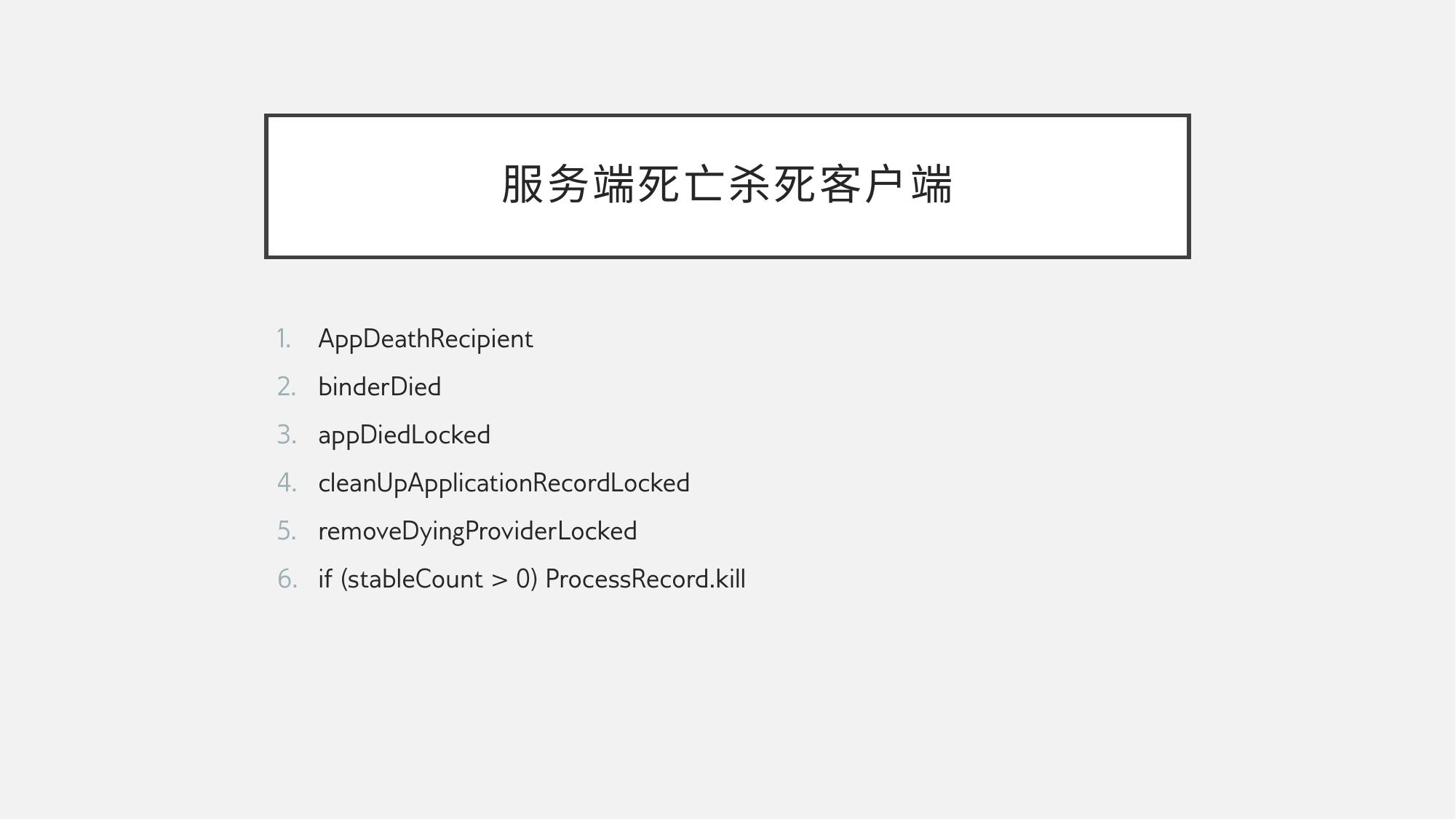

# 服务端死亡杀死客户端
AppDeathRecipient
binderDied
appDiedLocked
cleanUpApplicationRecordLocked
removeDyingProviderLocked
if (stableCount > 0) ProcessRecord.kill